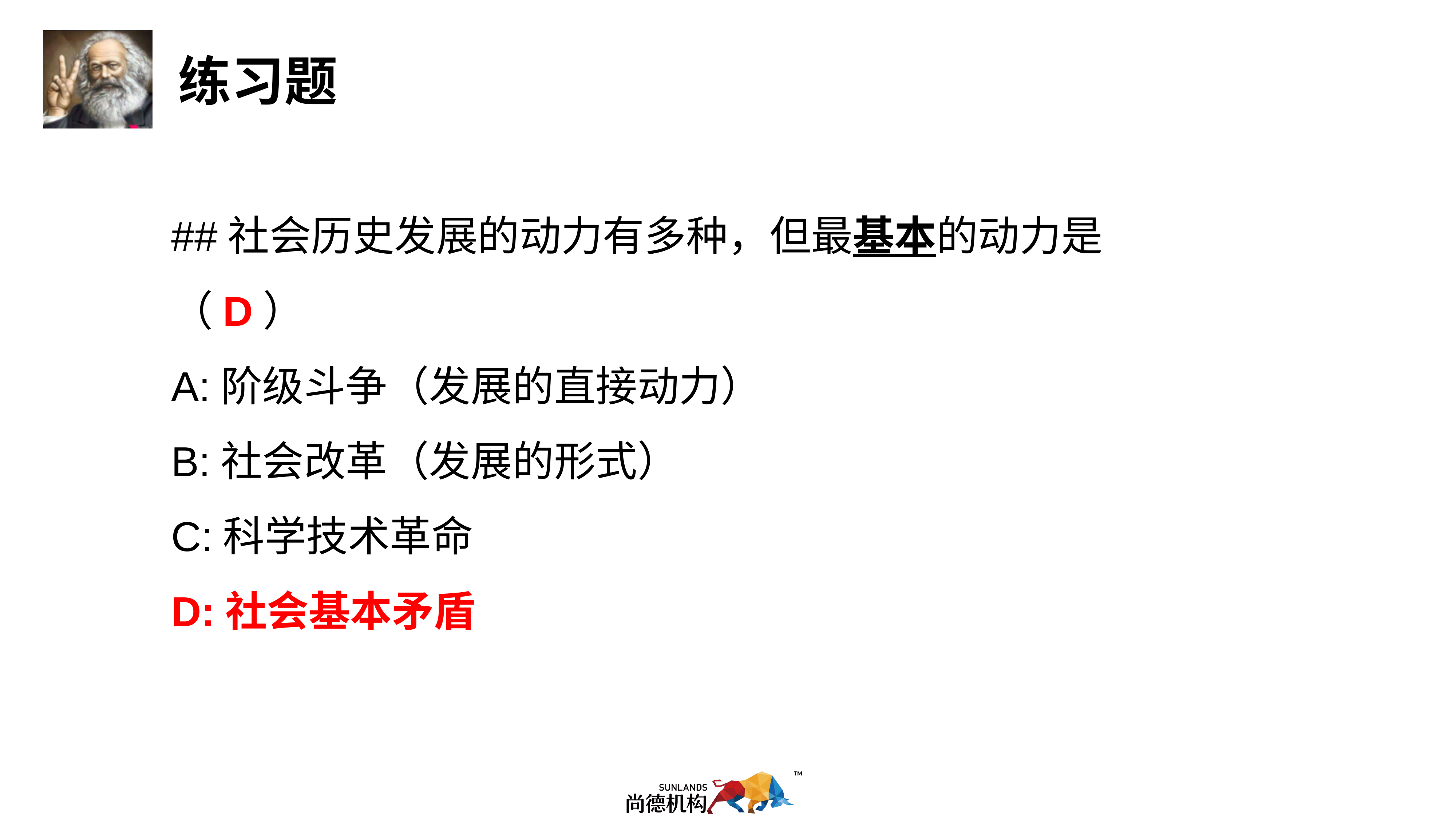

##社会历史发展的动力有多种，但最基本的动力是（D）
A:阶级斗争（发展的直接动力）
B:社会改革（发展的形式）
C:科学技术革命
D:社会基本矛盾